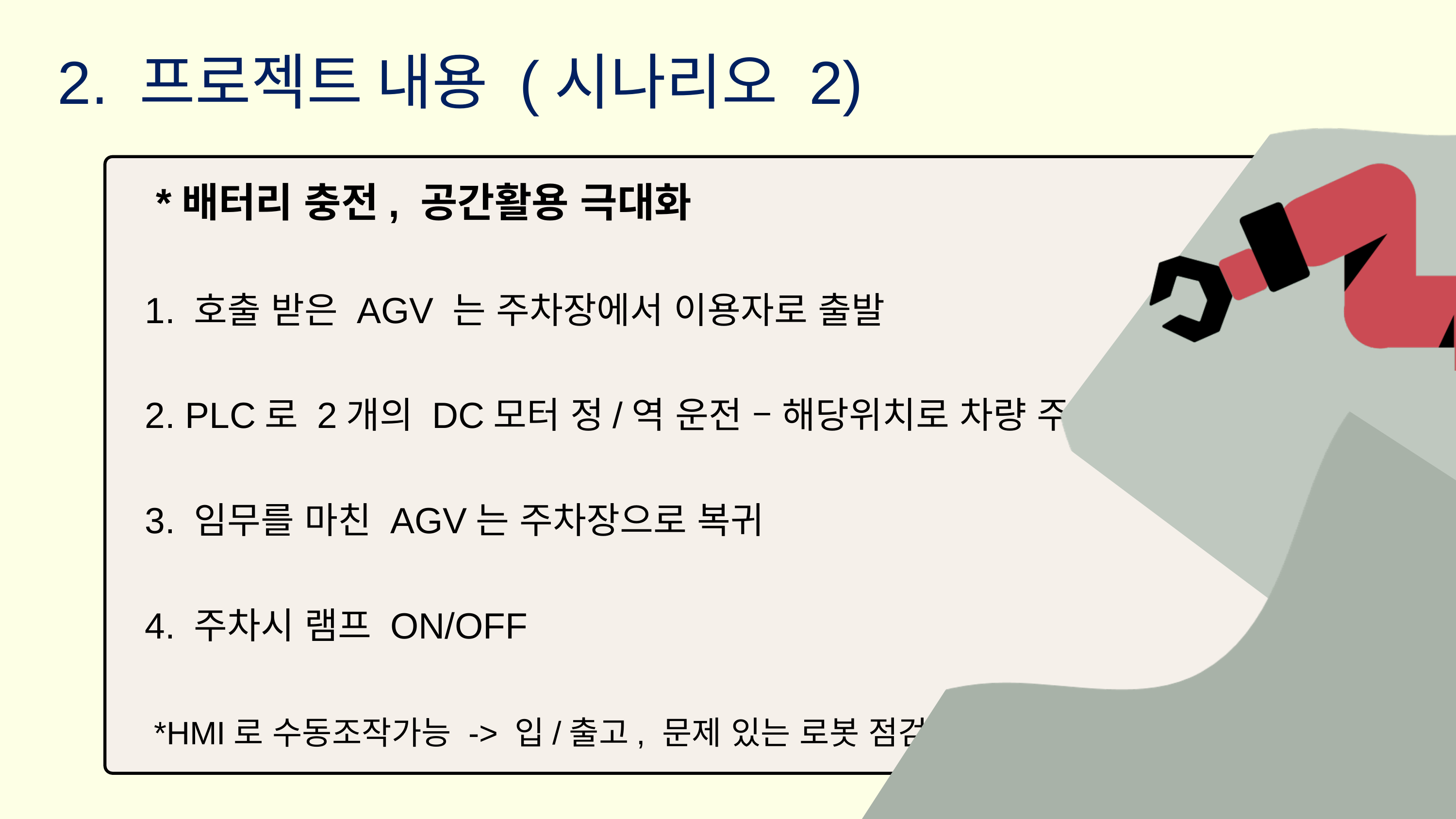

2. 프로젝트 내용 (시나리오 2)

 *배터리 충전, 공간활용 극대화

1. 호출 받은 AGV 는 주차장에서 이용자로 출발

2. PLC로 2개의 DC모터 정/역 운전 – 해당위치로 차량 주차

3. 임무를 마친 AGV는 주차장으로 복귀

4. 주차시 램프 ON/OFF

 *HMI로 수동조작가능 -> 입/출고, 문제 있는 로봇 점검